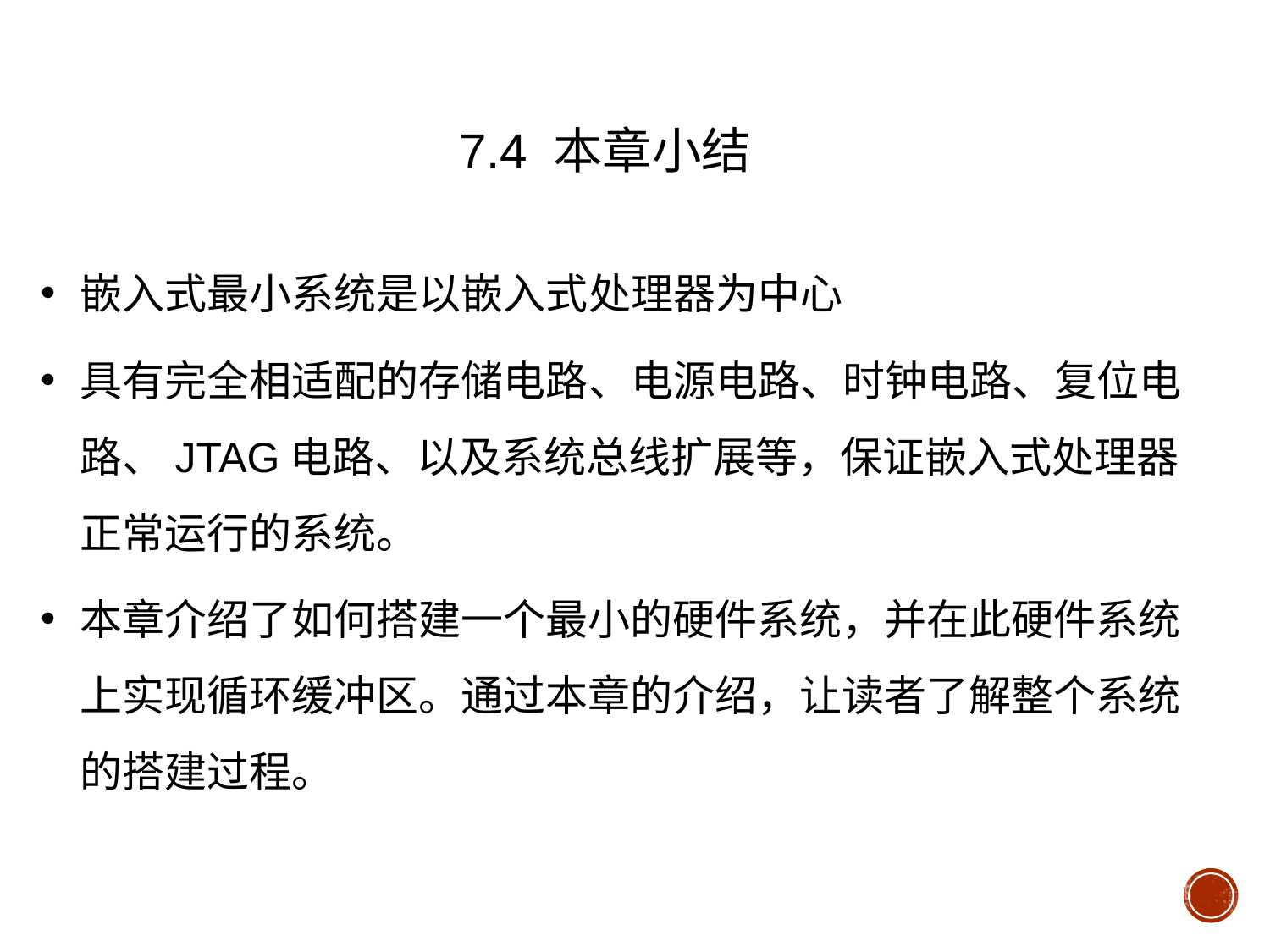

7.4 本章小结
嵌入式最小系统是以嵌入式处理器为中心
具有完全相适配的存储电路、电源电路、时钟电路、复位电路、JTAG电路、以及系统总线扩展等，保证嵌入式处理器正常运行的系统。
本章介绍了如何搭建一个最小的硬件系统，并在此硬件系统上实现循环缓冲区。通过本章的介绍，让读者了解整个系统的搭建过程。